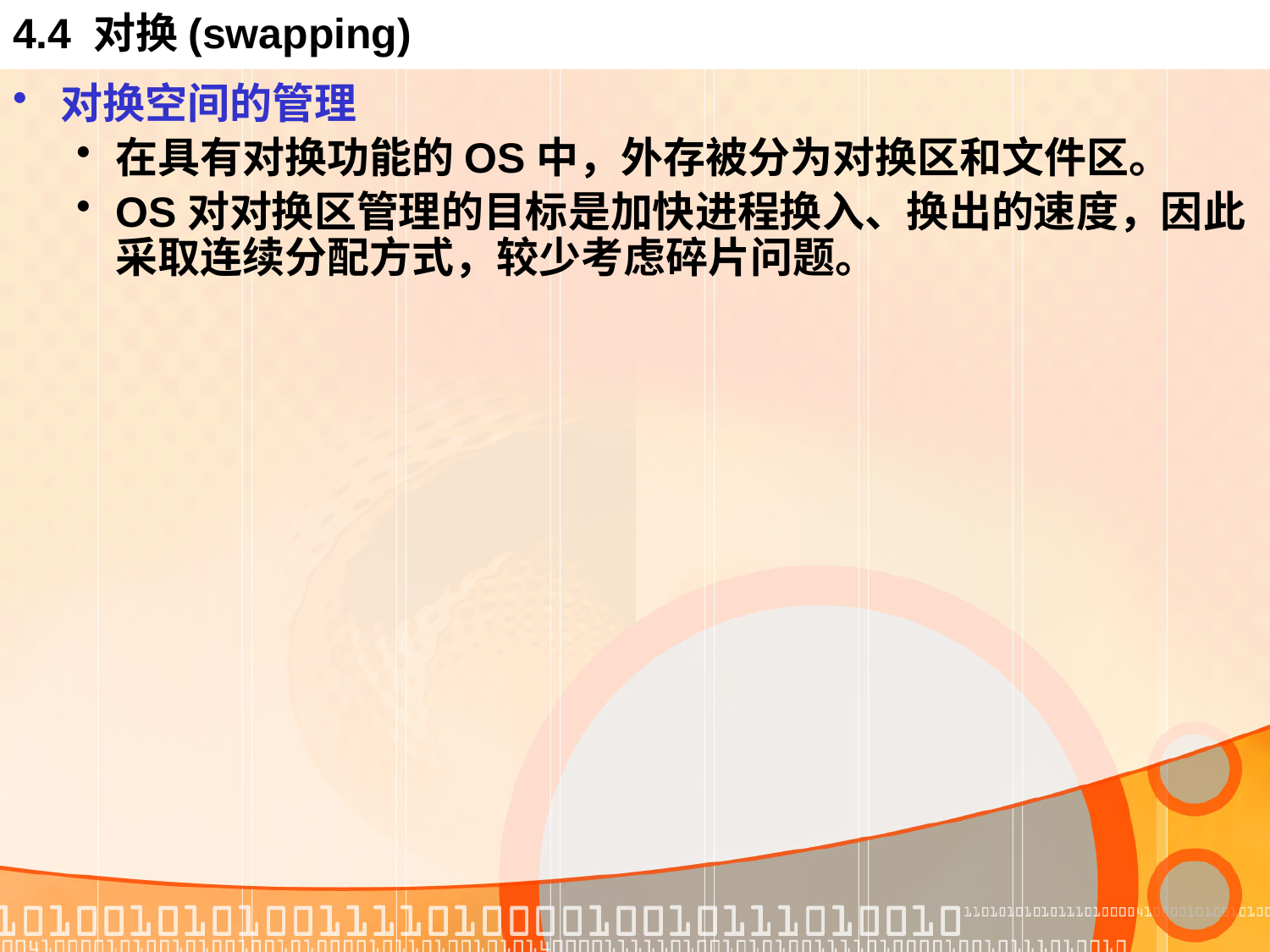

# 4.4 对换(swapping)
对换空间的管理
在具有对换功能的OS中，外存被分为对换区和文件区。
OS对对换区管理的目标是加快进程换入、换出的速度，因此采取连续分配方式，较少考虑碎片问题。